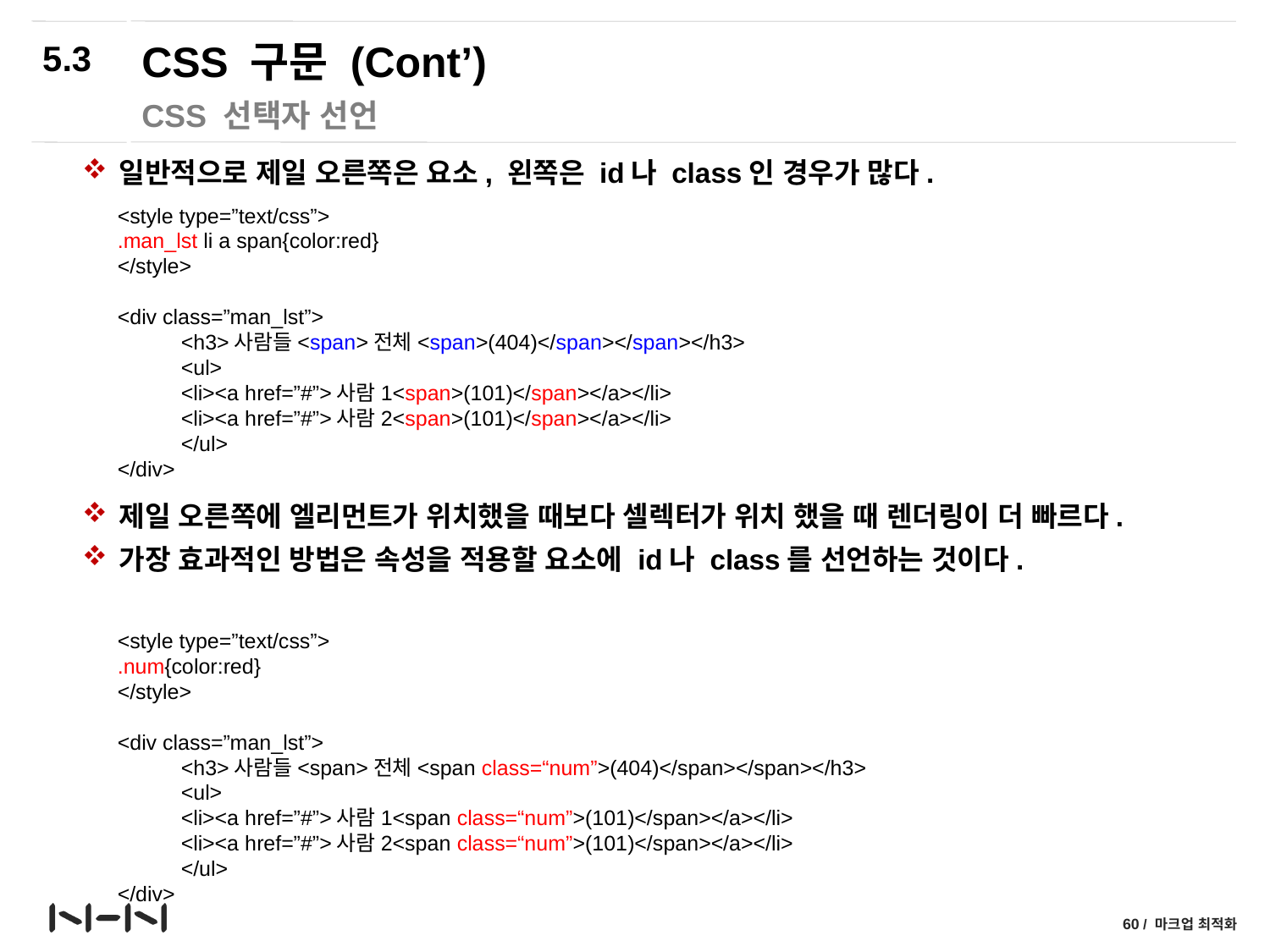

5.3
# CSS 구문 (Cont’)
CSS 선택자 선언
일반적으로 제일 오른쪽은 요소, 왼쪽은 id나 class인 경우가 많다.

제일 오른쪽에 엘리먼트가 위치했을 때보다 셀렉터가 위치 했을 때 렌더링이 더 빠르다.
가장 효과적인 방법은 속성을 적용할 요소에 id나 class를 선언하는 것이다.
<style type=”text/css”>
.man_lst li a span{color:red}
</style>

<div class=”man_lst”>
<h3>사람들<span>전체<span>(404)</span></span></h3>
<ul>
<li><a href=”#”>사람1<span>(101)</span></a></li>
<li><a href=”#”>사람2<span>(101)</span></a></li>
</ul>
</div>
<style type=”text/css”>
.num{color:red}
</style>

<div class=”man_lst”>
<h3>사람들<span>전체<span class=“num”>(404)</span></span></h3>
<ul>
<li><a href=”#”>사람1<span class=“num”>(101)</span></a></li>
<li><a href=”#”>사람2<span class=“num”>(101)</span></a></li>
</ul>
</div>